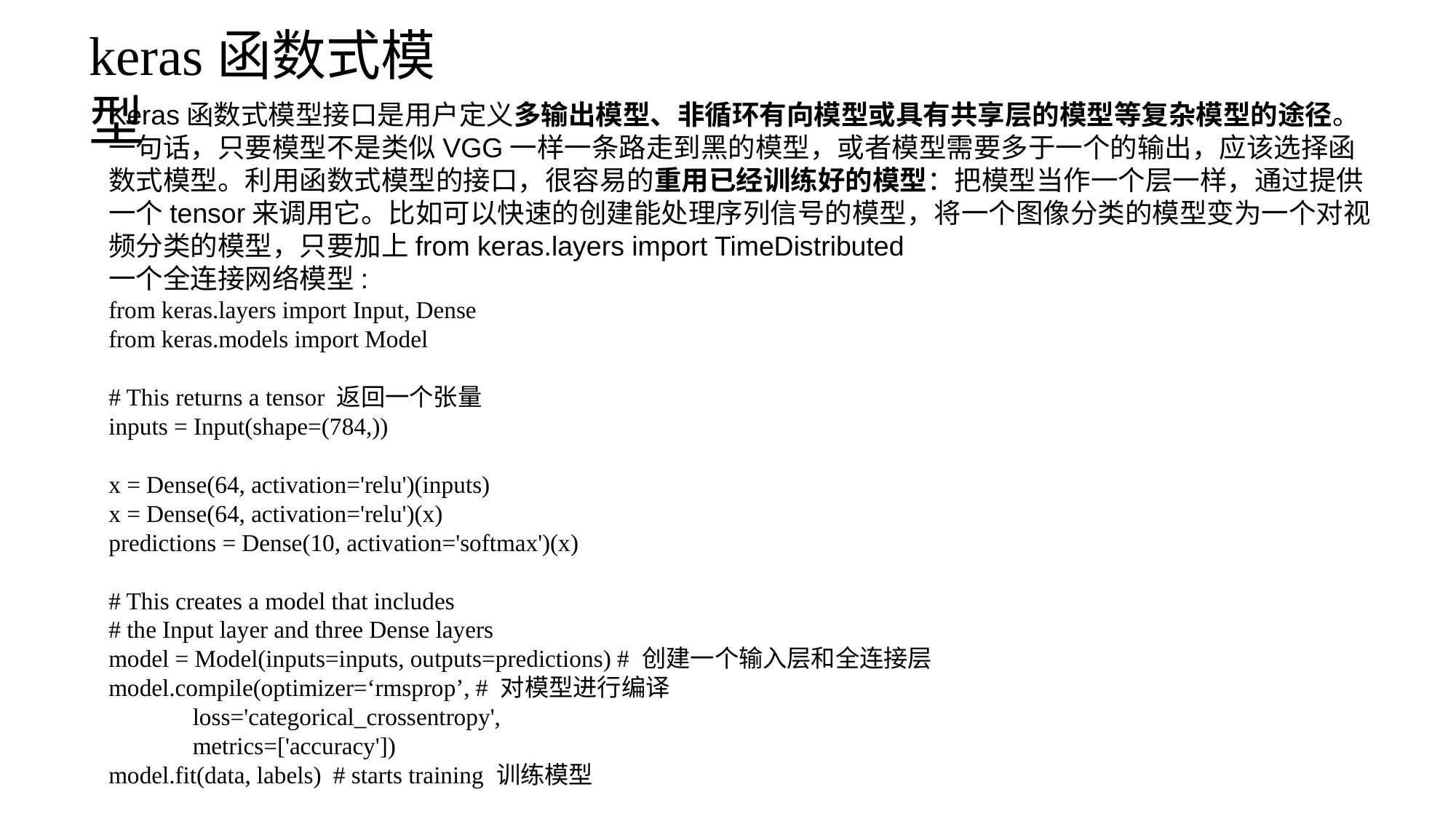

keras函数式模型
Keras函数式模型接口是用户定义多输出模型、非循环有向模型或具有共享层的模型等复杂模型的途径。一句话，只要模型不是类似VGG一样一条路走到黑的模型，或者模型需要多于一个的输出，应该选择函数式模型。利用函数式模型的接口，很容易的重用已经训练好的模型：把模型当作一个层一样，通过提供一个tensor来调用它。比如可以快速的创建能处理序列信号的模型，将一个图像分类的模型变为一个对视频分类的模型，只要加上from keras.layers import TimeDistributed
一个全连接网络模型:
from keras.layers import Input, Dense
from keras.models import Model

# This returns a tensor 返回一个张量
inputs = Input(shape=(784,))

x = Dense(64, activation='relu')(inputs)
x = Dense(64, activation='relu')(x)
predictions = Dense(10, activation='softmax')(x)

# This creates a model that includes
# the Input layer and three Dense layers
model = Model(inputs=inputs, outputs=predictions) # 创建一个输入层和全连接层
model.compile(optimizer=‘rmsprop’, # 对模型进行编译
              loss='categorical_crossentropy',
              metrics=['accuracy'])
model.fit(data, labels)  # starts training 训练模型